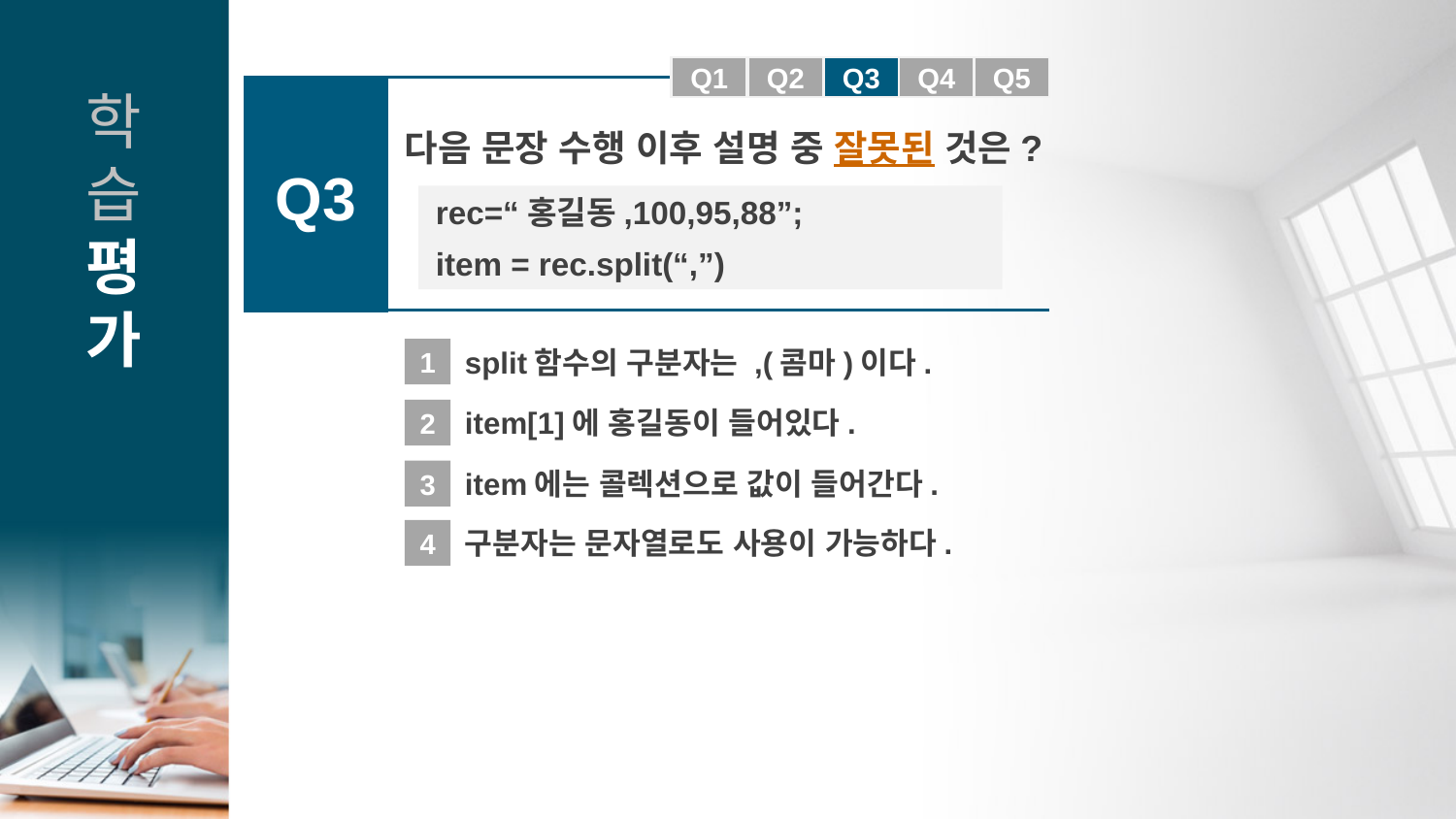

Q1
Q1
Q2
Q3
Q4
Q5
Q3
다음 문장 수행 이후 설명 중 잘못된 것은?
rec=“홍길동,100,95,88”;
item = rec.split(“,”)

1
split함수의 구분자는 ,(콤마)이다.
2
item[1]에 홍길동이 들어있다.
item에는 콜렉션으로 값이 들어간다.
3
4
구분자는 문자열로도 사용이 가능하다.